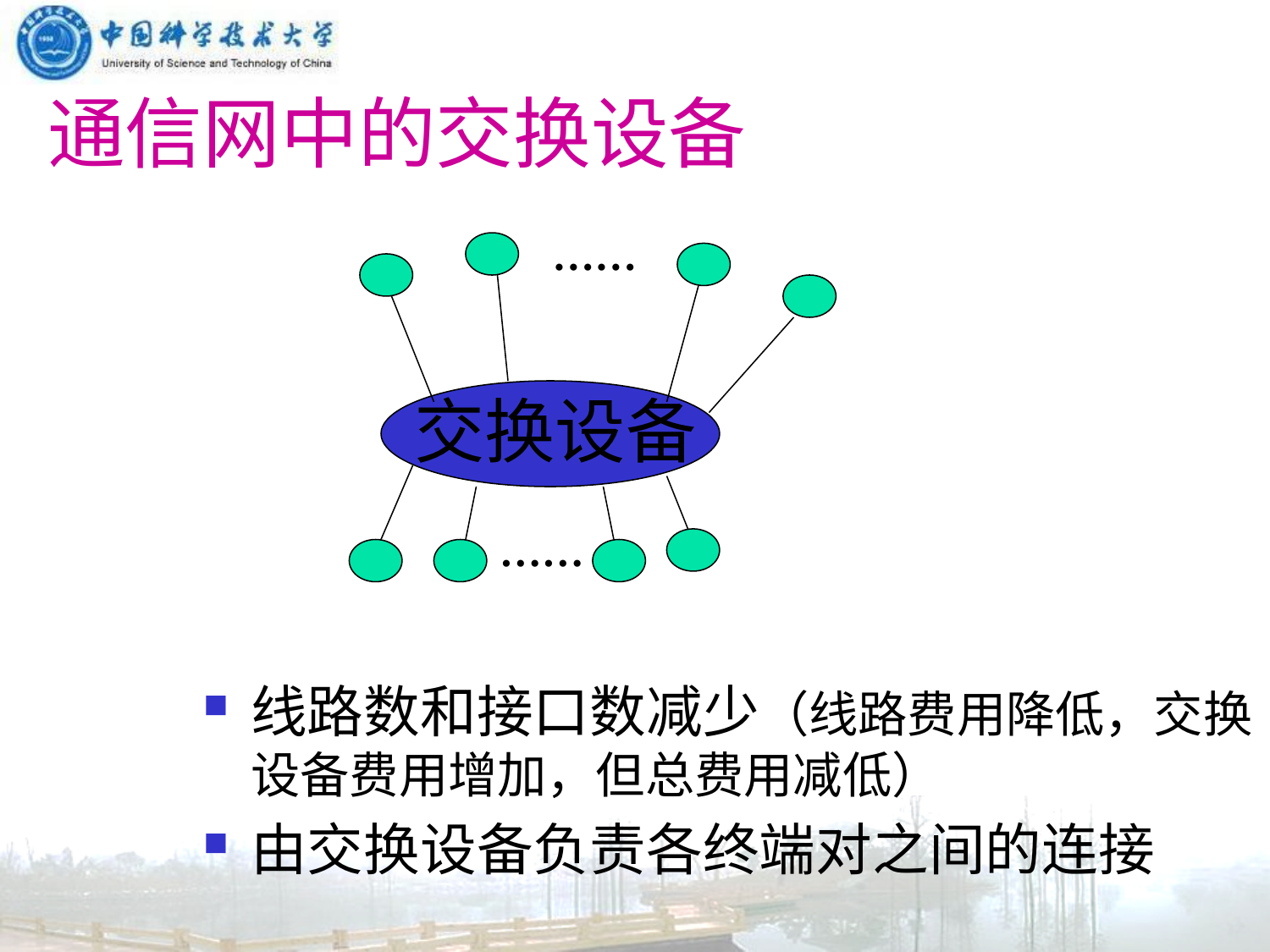

# 通信网中的交换设备
……

线路数和接口数减少（线路费用降低，交换设备费用增加，但总费用减低）
由交换设备负责各终端对之间的连接

交换设备

……